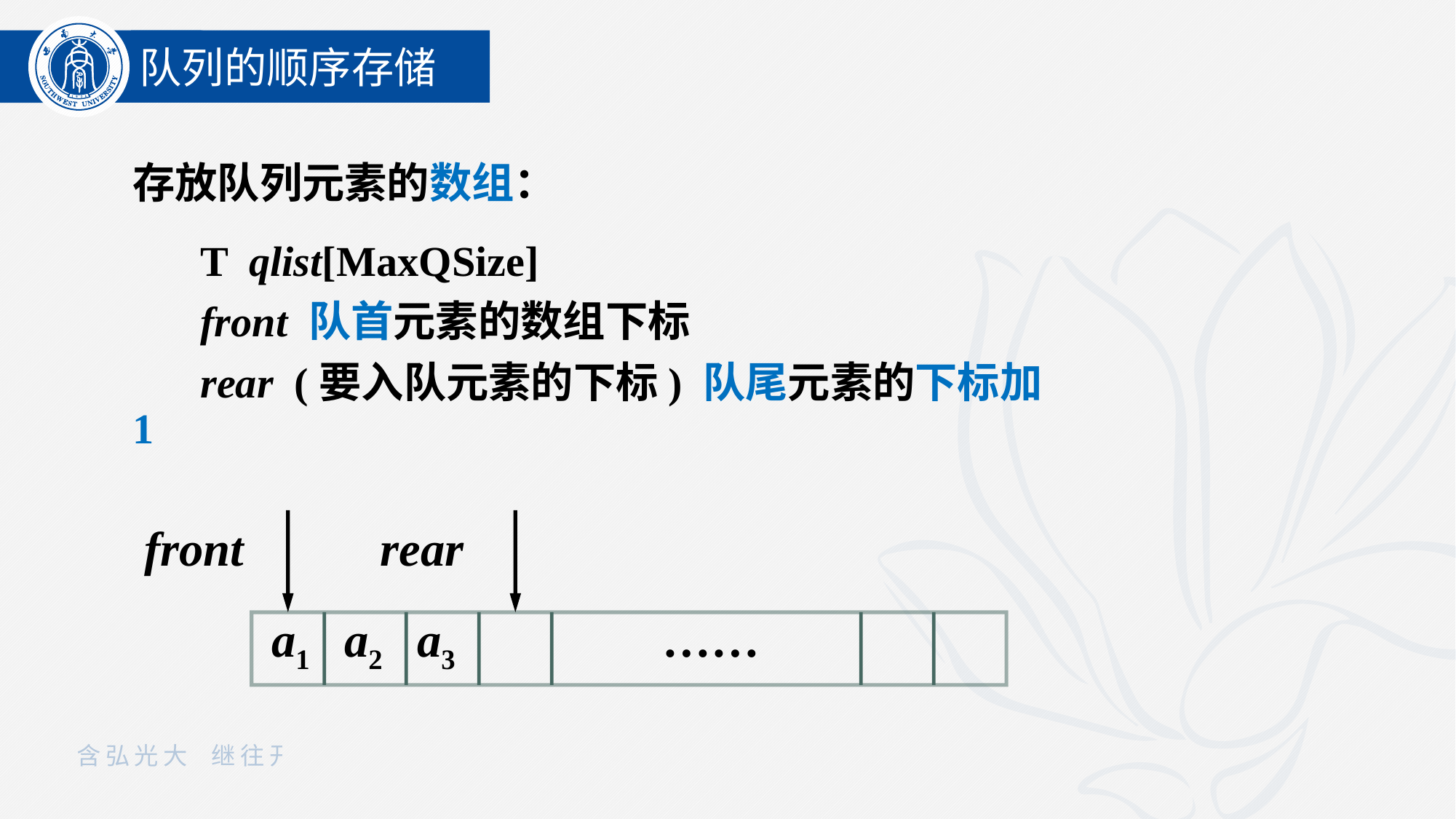

队列的顺序存储

存放队列元素的数组：
         T  qlist[MaxQSize]
         front 队首元素的数组下标
         rear  (要入队元素的下标) 队尾元素的下标加1
front

rear

a1
a2
a3
……